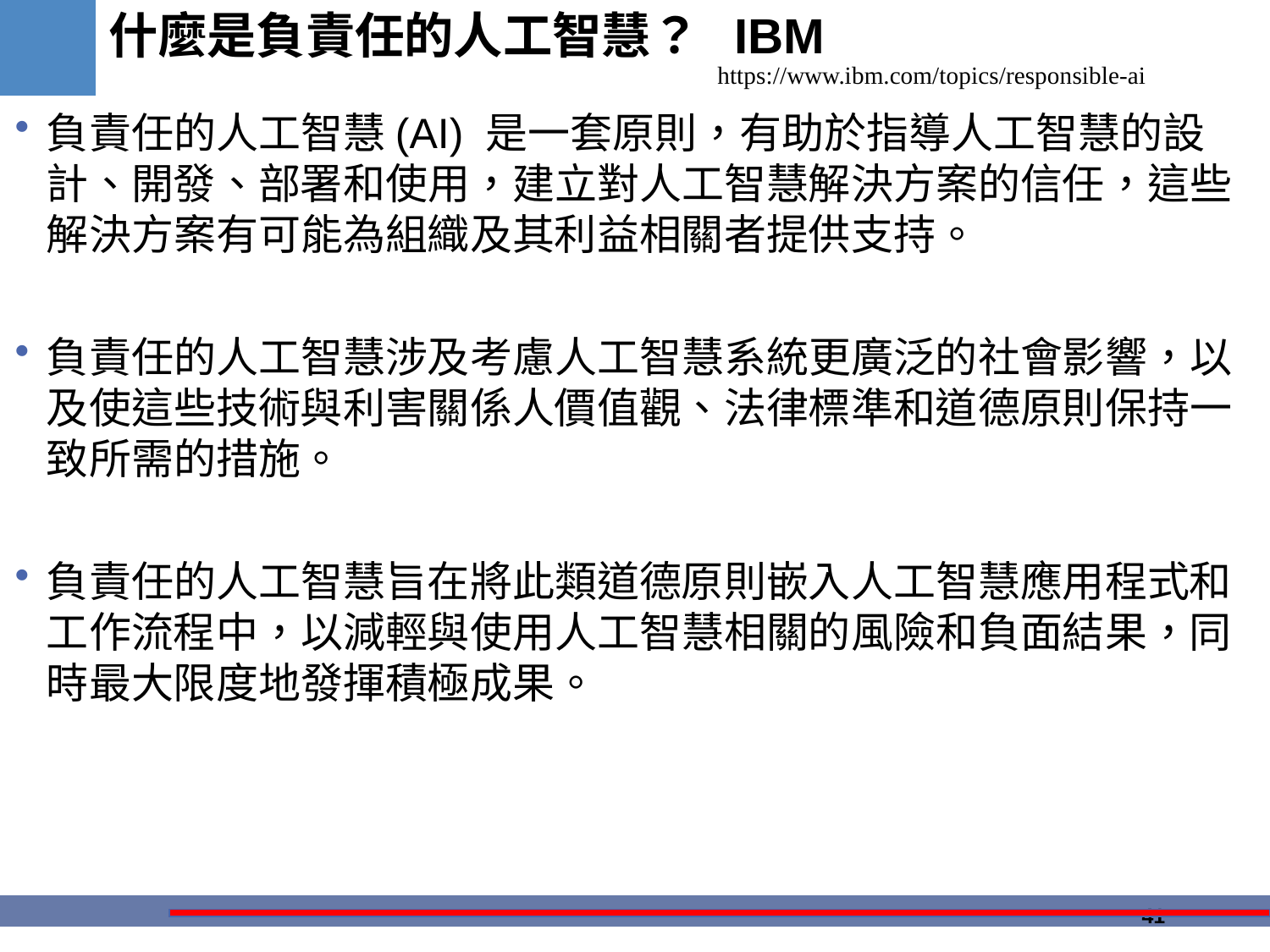

# 什麼是負責任的人工智慧？  IBM
https://www.ibm.com/topics/responsible-ai
負責任的人工智慧(AI) 是一套原則，有助於指導人工智慧的設計、開發、部署和使用，建立對人工智慧解決方案的信任，這些解決方案有可能為組織及其利益相關者提供支持。

負責任的人工智慧涉及考慮人工智慧系統更廣泛的社會影響，以及使這些技術與利害關係人價值觀、法律標準和道德原則保持一致所需的措施。

負責任的人工智慧旨在將此類道德原則嵌入人工智慧應用程式和工作流程中，以減輕與使用人工智慧相關的風險和負面結果，同時最大限度地發揮積極成果。